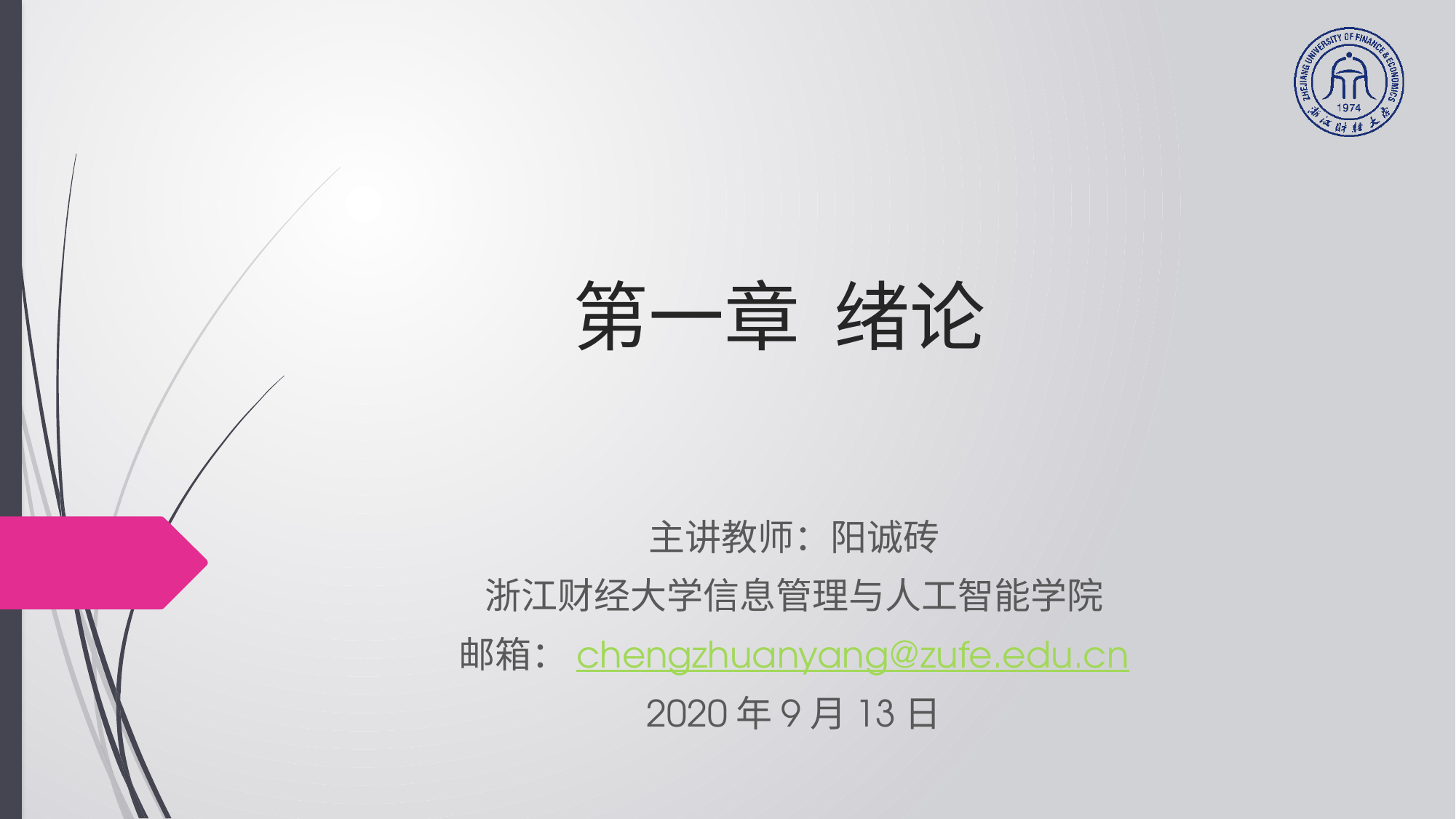

# 第一章  绪论
主讲教师：阳诚砖
浙江财经大学信息管理与人工智能学院
邮箱：chengzhuanyang@zufe.edu.cn
2020年9月13日